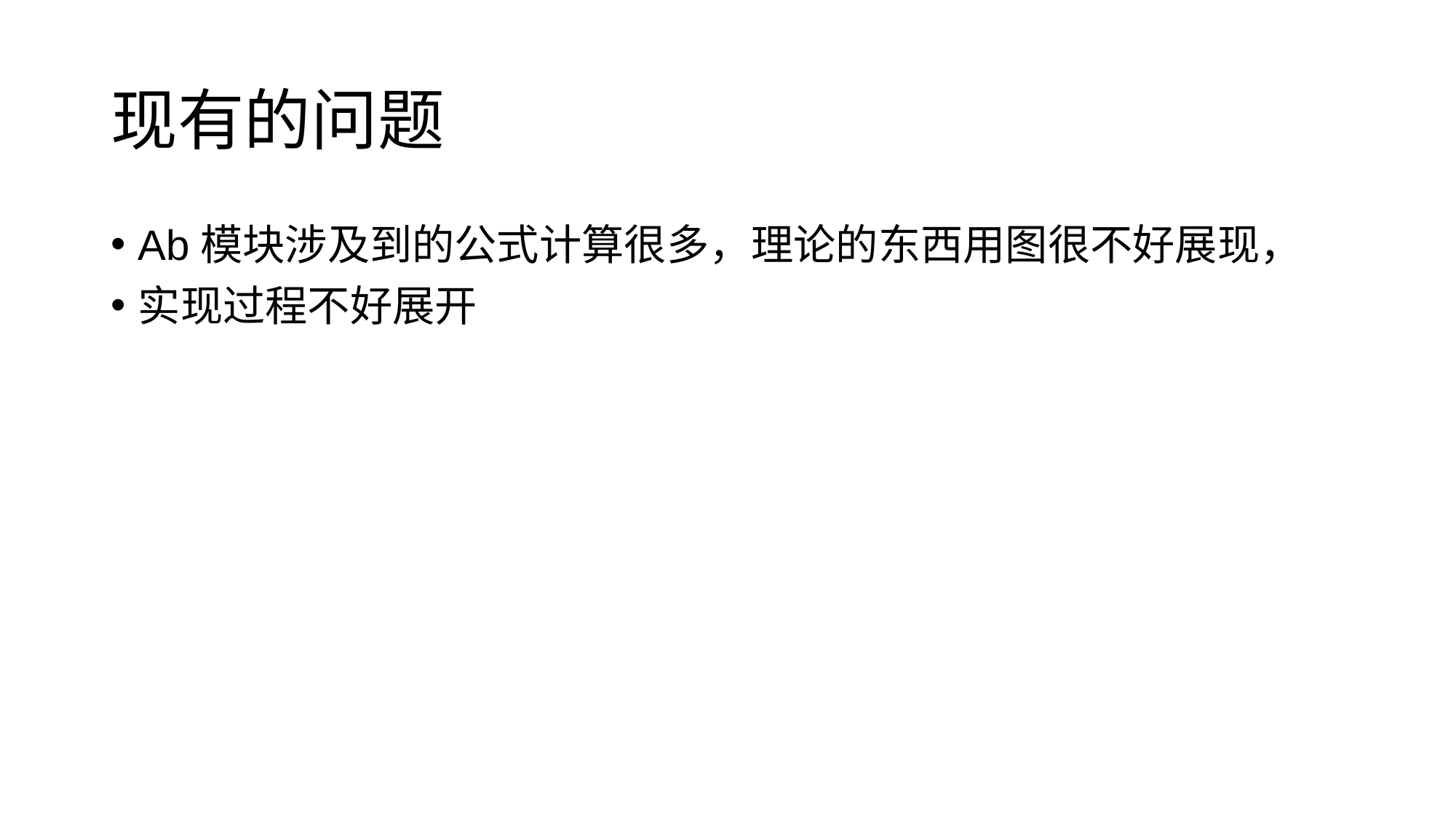

# 现有的问题
Ab模块涉及到的公式计算很多，理论的东西用图很不好展现，
实现过程不好展开